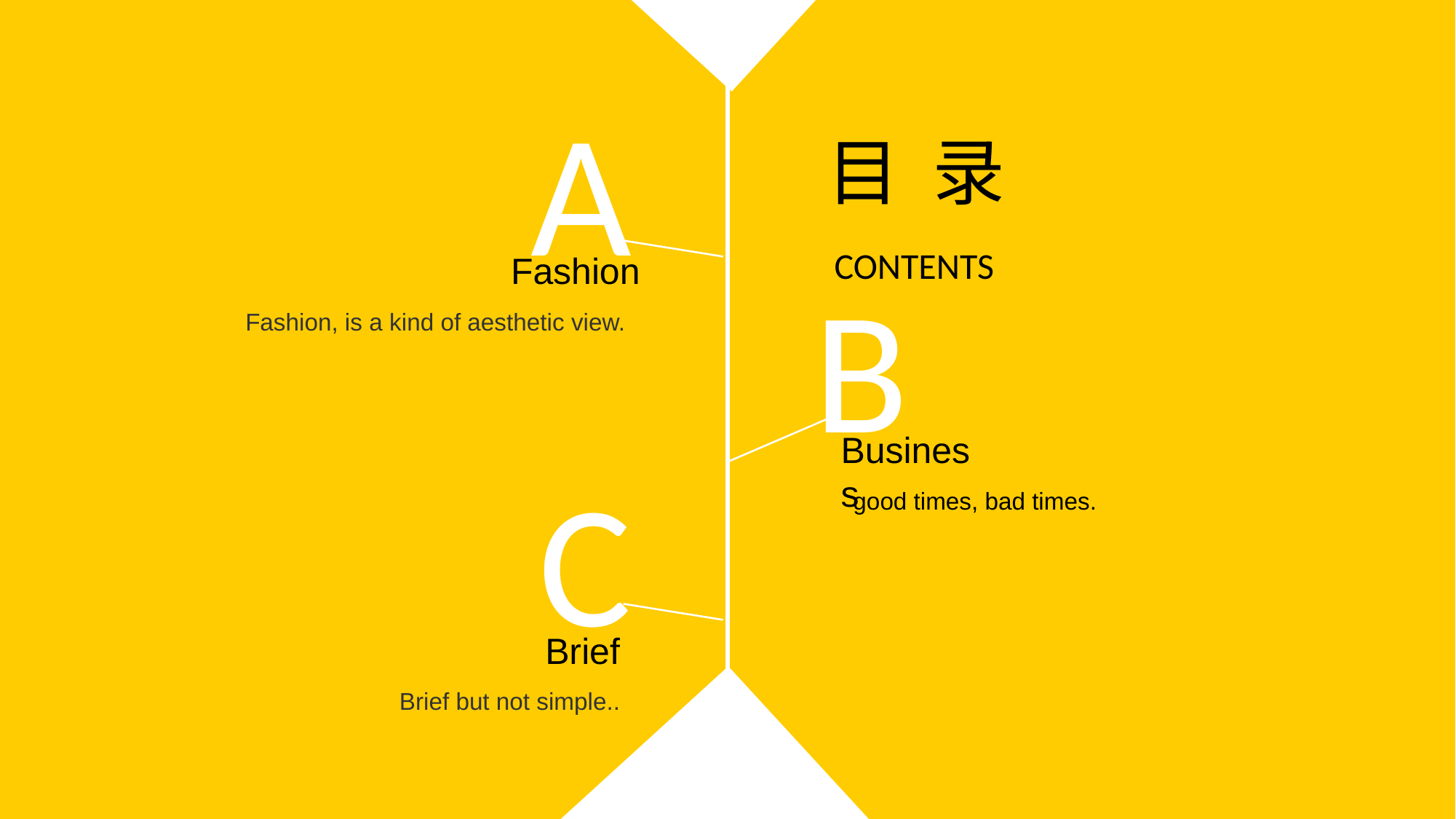

A
目  录
CONTENTS
Fashion
B
Fashion, is a kind of aesthetic view.
Business
C
good times, bad times.
Brief
Brief but not simple..